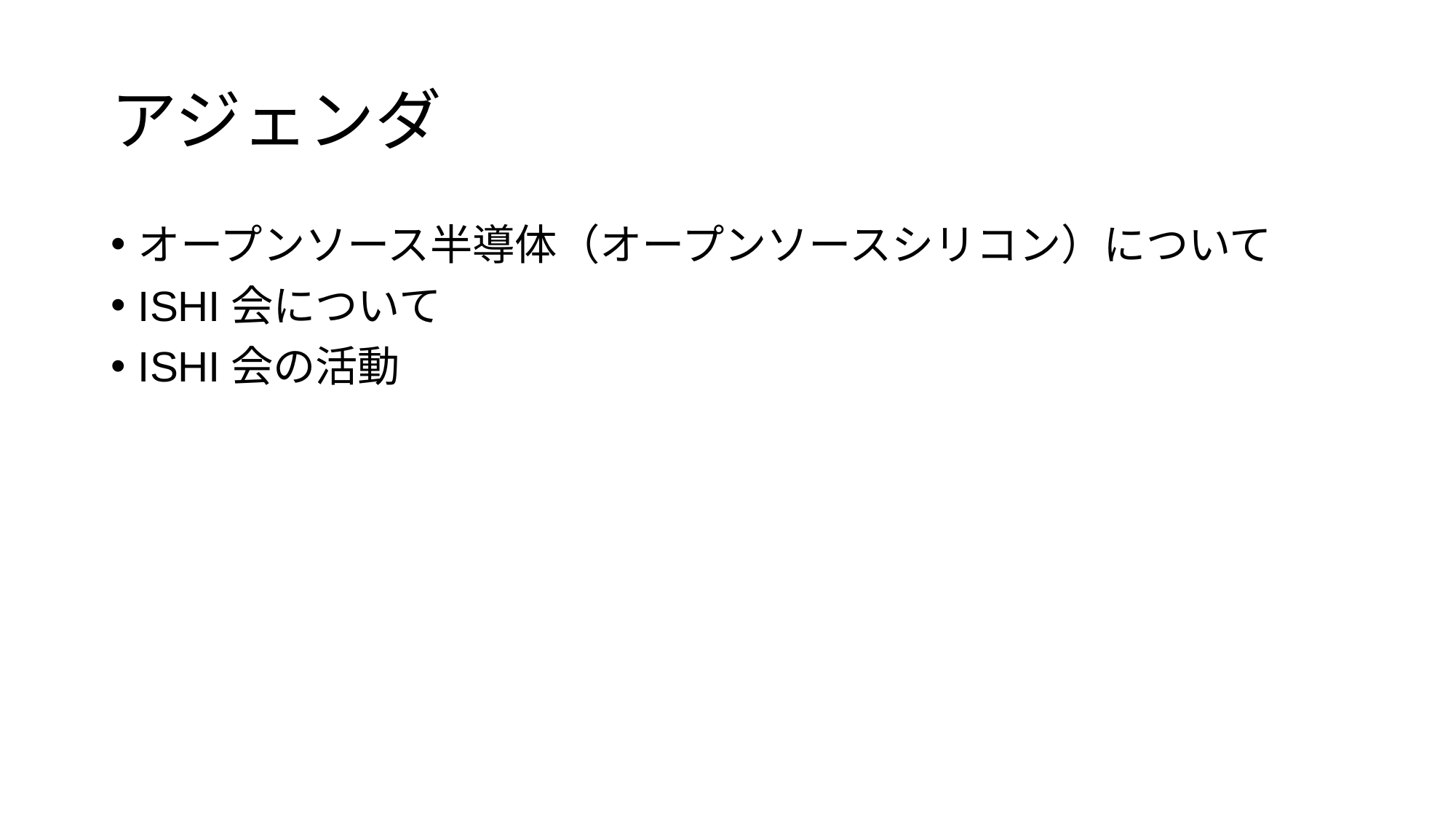

# アジェンダ
オープンソース半導体（オープンソースシリコン）について
ISHI会について
ISHI会の活動